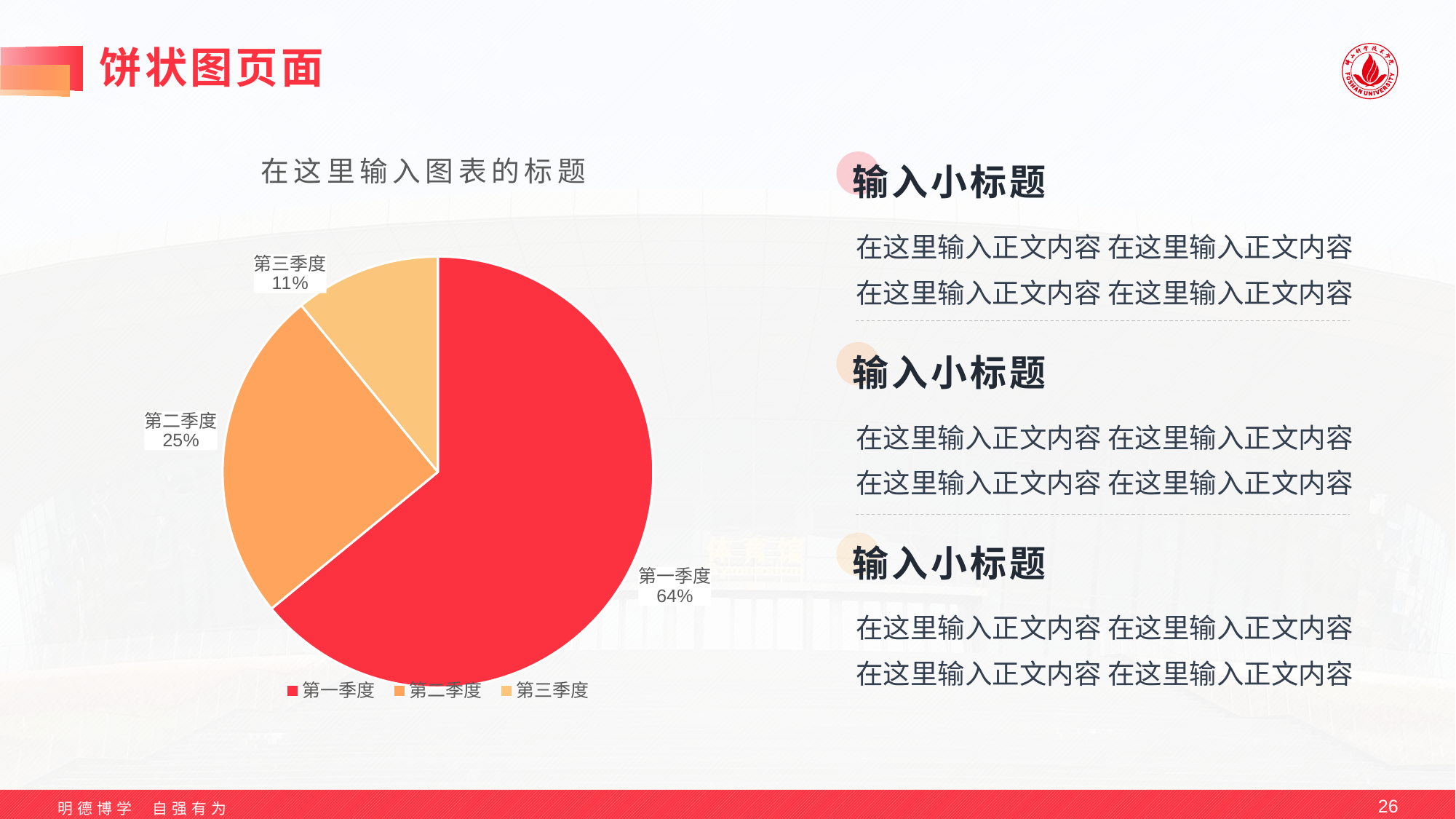

# 饼状图页面

### Chart: 在这里输入图表的标题

| Category | 销售额 |
|---|---|
| 第一季度 | 8.2 |
| 第二季度 | 3.2 |
| 第三季度 | 1.4 |
输入小标题
在这里输入正文内容 在这里输入正文内容
在这里输入正文内容 在这里输入正文内容

输入小标题
在这里输入正文内容 在这里输入正文内容
在这里输入正文内容 在这里输入正文内容

输入小标题
在这里输入正文内容 在这里输入正文内容
在这里输入正文内容 在这里输入正文内容
26